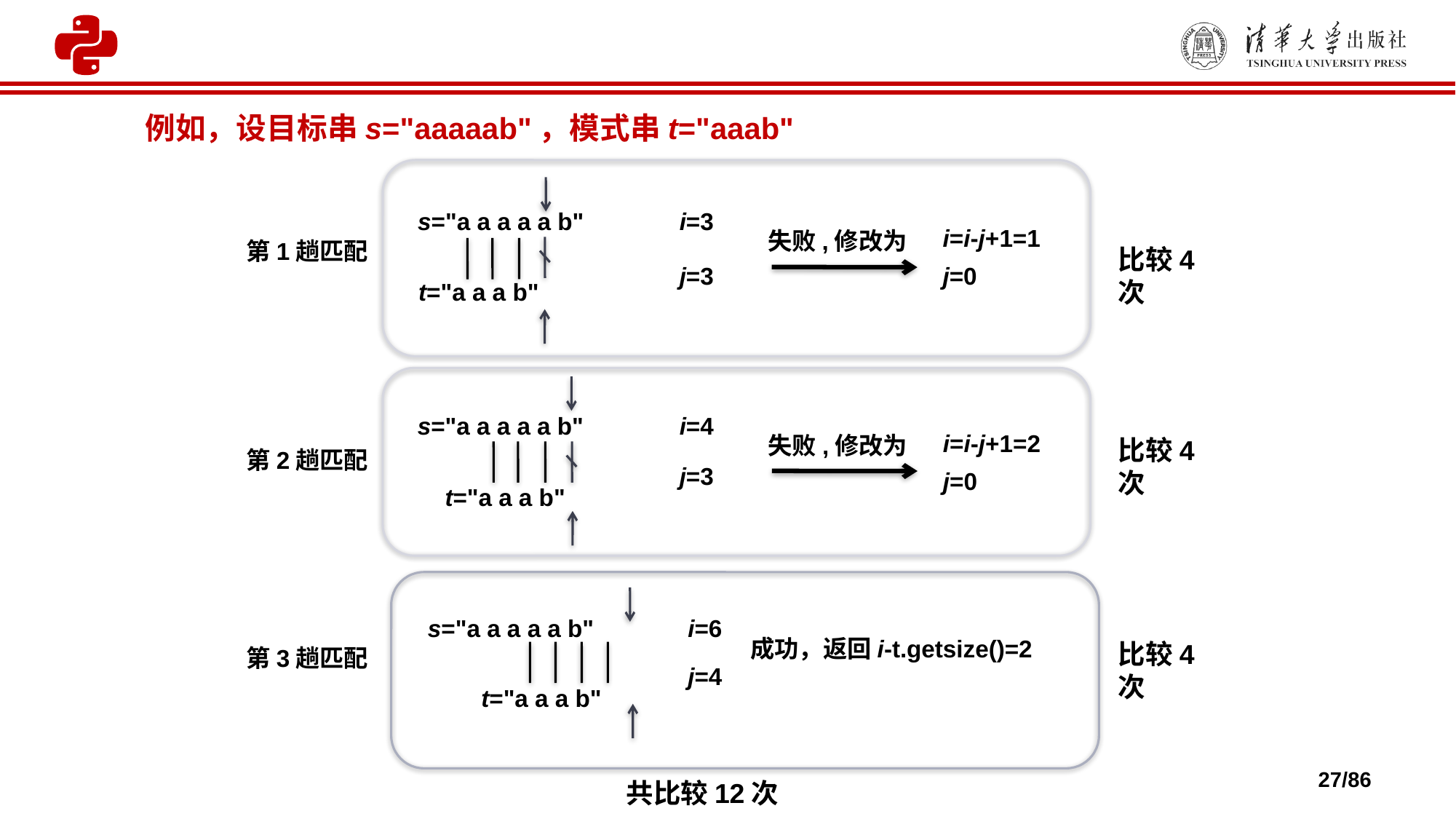

例如，设目标串s="aaaaab"，模式串t="aaab"

s="a a a a a b"
i=3
i=i-j+1=1
失败,修改为
第1趟匹配

比较4次

j=3
j=0

t="a a a b"

s="a a a a a b"
i=4
比较4次
i=i-j+1=2
失败,修改为

第2趟匹配

j=3
j=0

t="a a a b"

s="a a a a a b"
i=6
比较4次
成功，返回i-t.getsize()=2

第3趟匹配
j=4
t="a a a b"

共比较12次
27/86